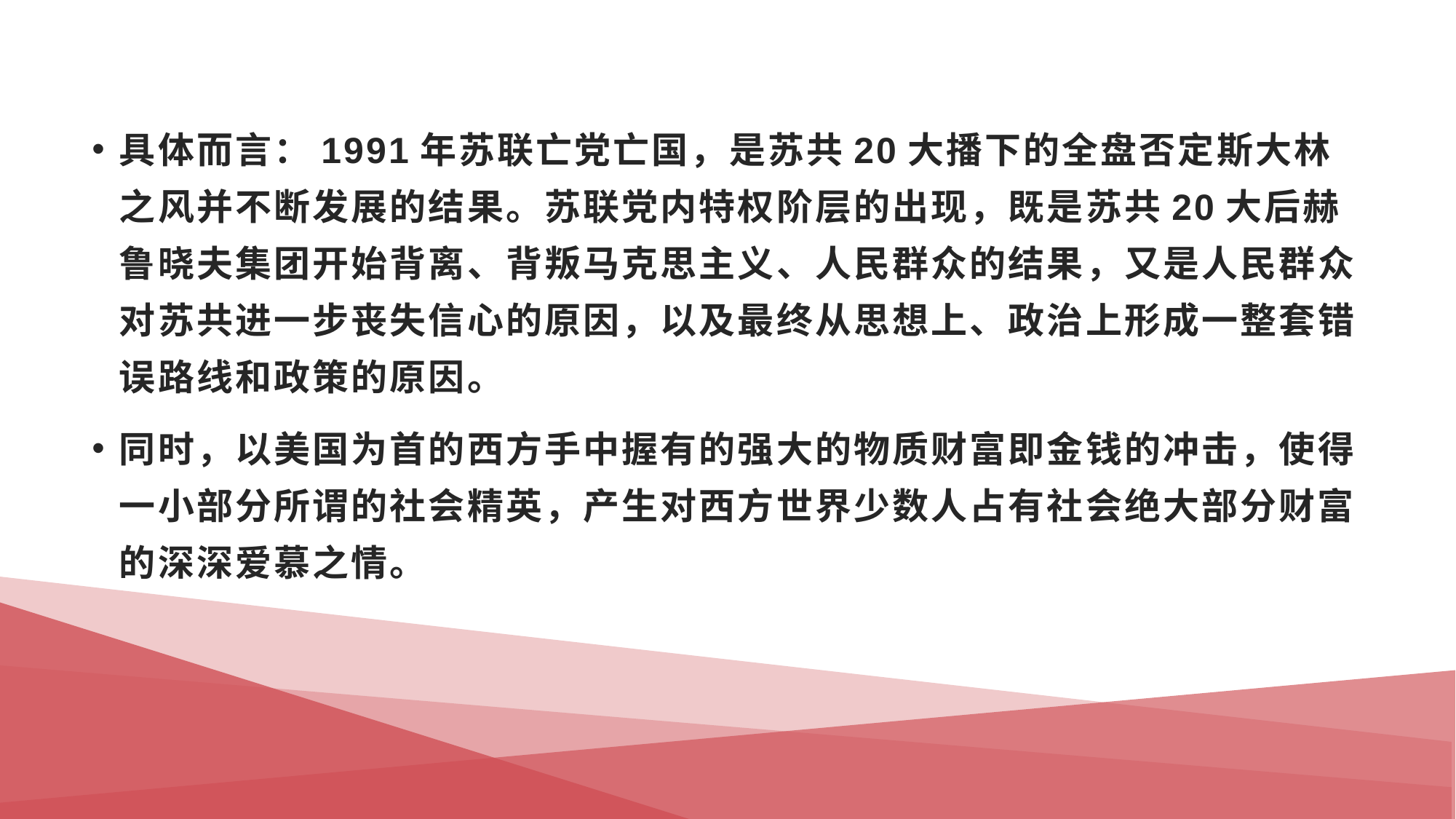

具体而言：1991年苏联亡党亡国，是苏共20大播下的全盘否定斯大林之风并不断发展的结果。苏联党内特权阶层的出现，既是苏共20大后赫鲁晓夫集团开始背离、背叛马克思主义、人民群众的结果，又是人民群众对苏共进一步丧失信心的原因，以及最终从思想上、政治上形成一整套错误路线和政策的原因。
同时，以美国为首的西方手中握有的强大的物质财富即金钱的冲击，使得一小部分所谓的社会精英，产生对西方世界少数人占有社会绝大部分财富的深深爱慕之情。